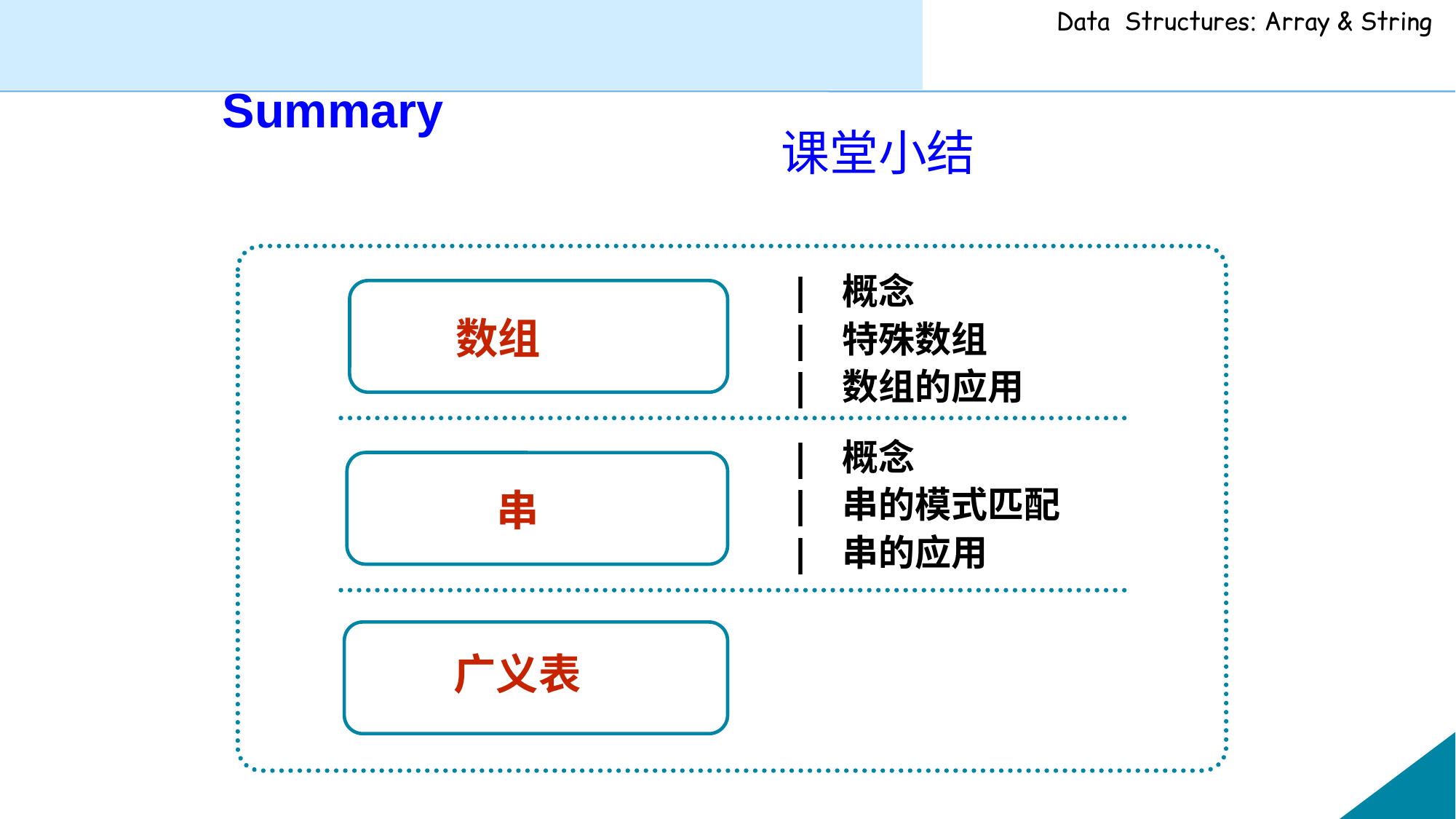

Summary
课堂小结

| 概念
| 特殊数组
| 数组的应用

                数组

| 概念
| 串的模式匹配
| 串的应用

	        串

              广义表